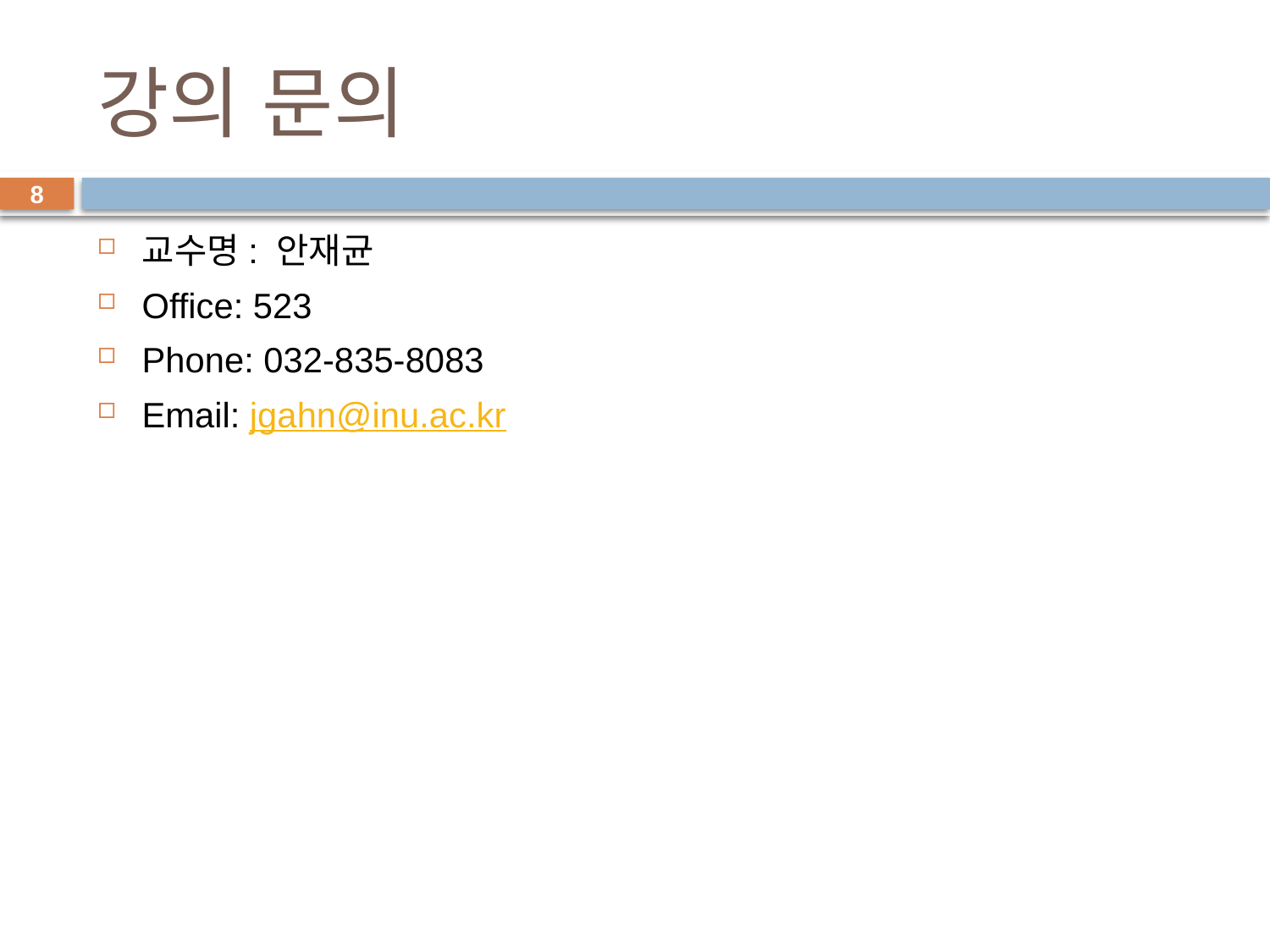

# 강의 문의
8
교수명: 안재균
Office: 523
Phone: 032-835-8083
Email: jgahn@inu.ac.kr